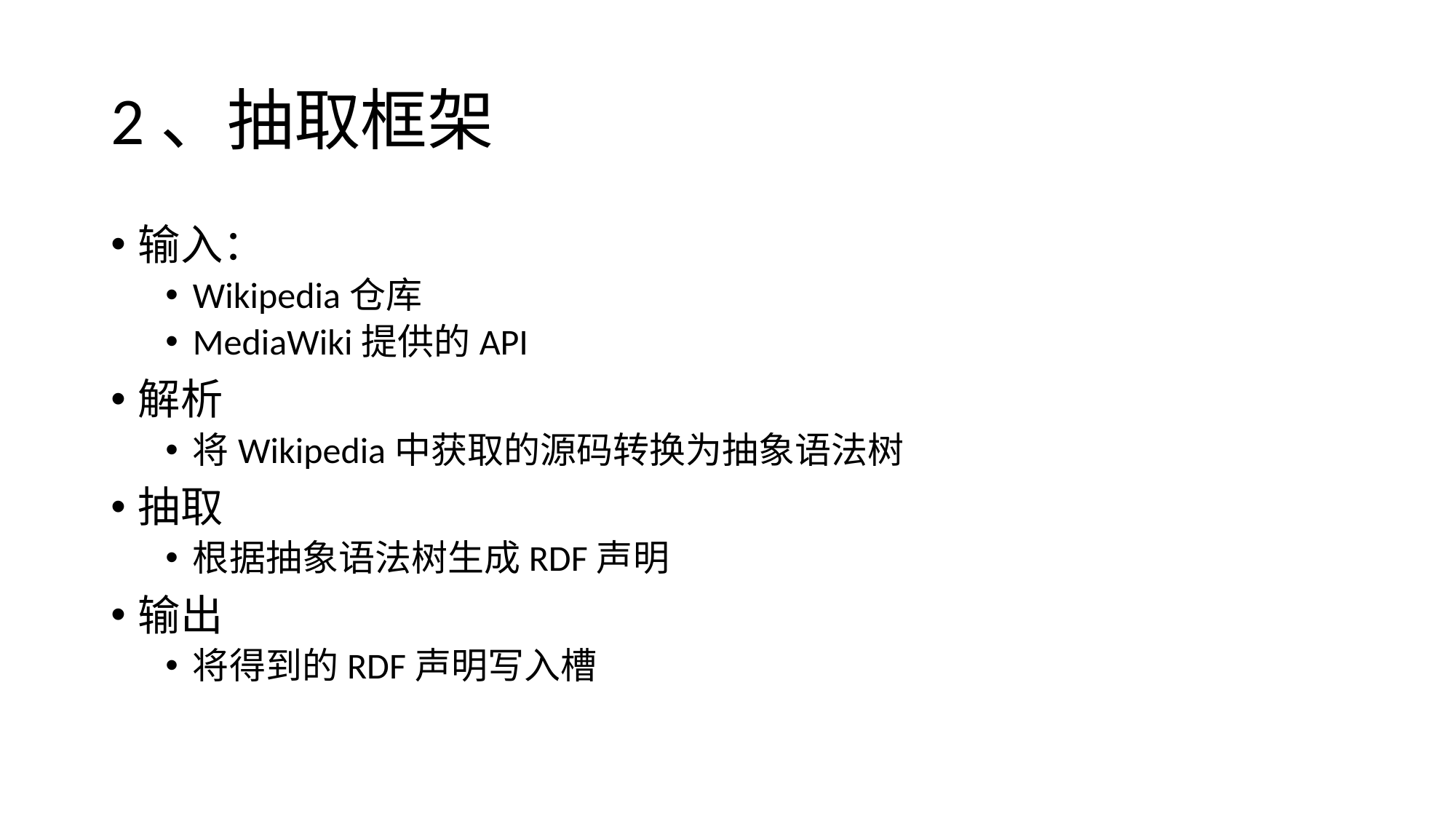

# 2、抽取框架
输入：
Wikipedia仓库
MediaWiki提供的API
解析
将Wikipedia中获取的源码转换为抽象语法树
抽取
根据抽象语法树生成RDF声明
输出
将得到的RDF声明写入槽